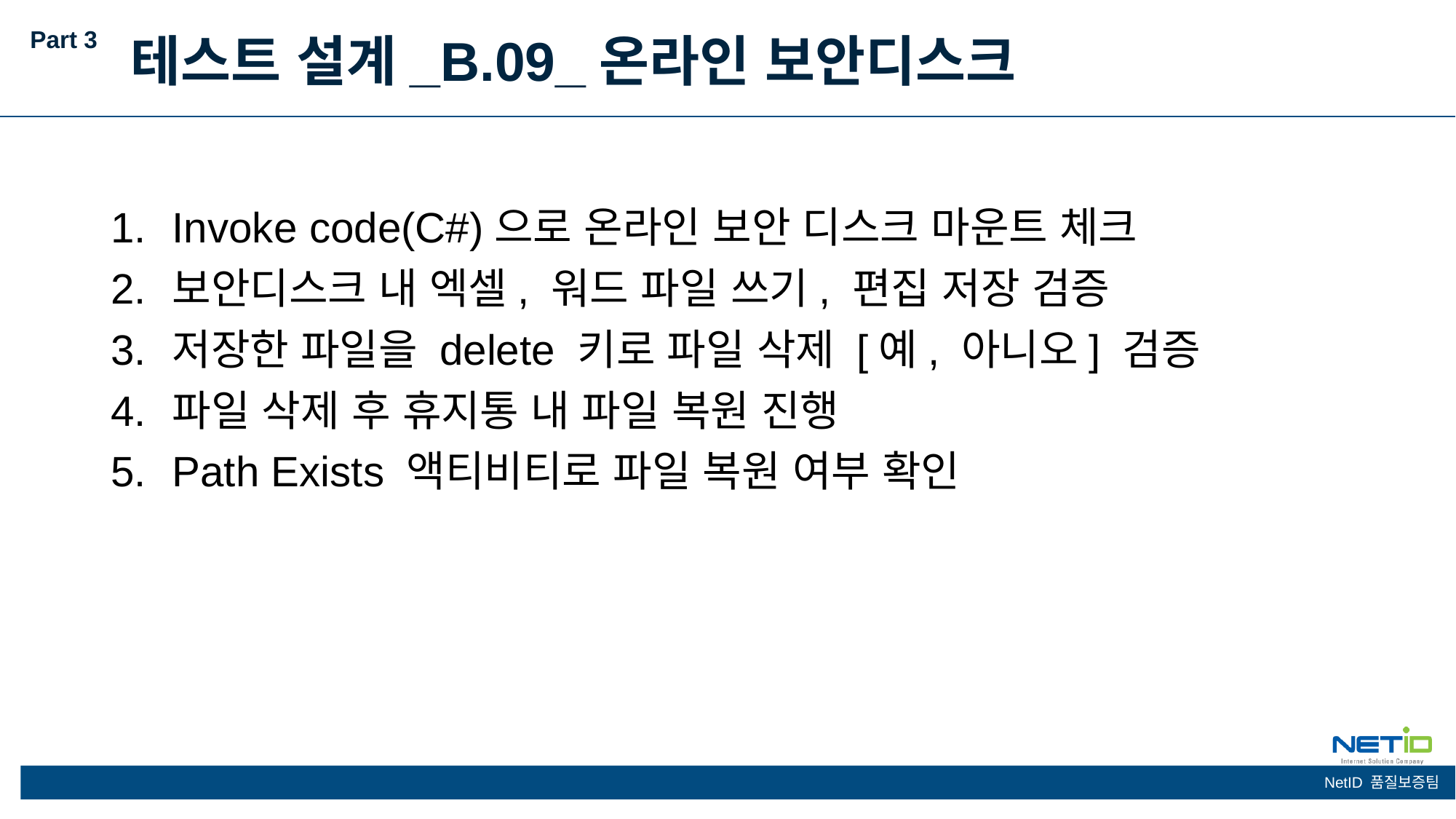

Part 3
테스트 설계_B.09_온라인 보안디스크

Invoke code(C#)으로 온라인 보안 디스크 마운트 체크
보안디스크 내 엑셀, 워드 파일 쓰기, 편집 저장 검증
저장한 파일을 delete 키로 파일 삭제 [예, 아니오] 검증
파일 삭제 후 휴지통 내 파일 복원 진행
Path Exists 액티비티로 파일 복원 여부 확인